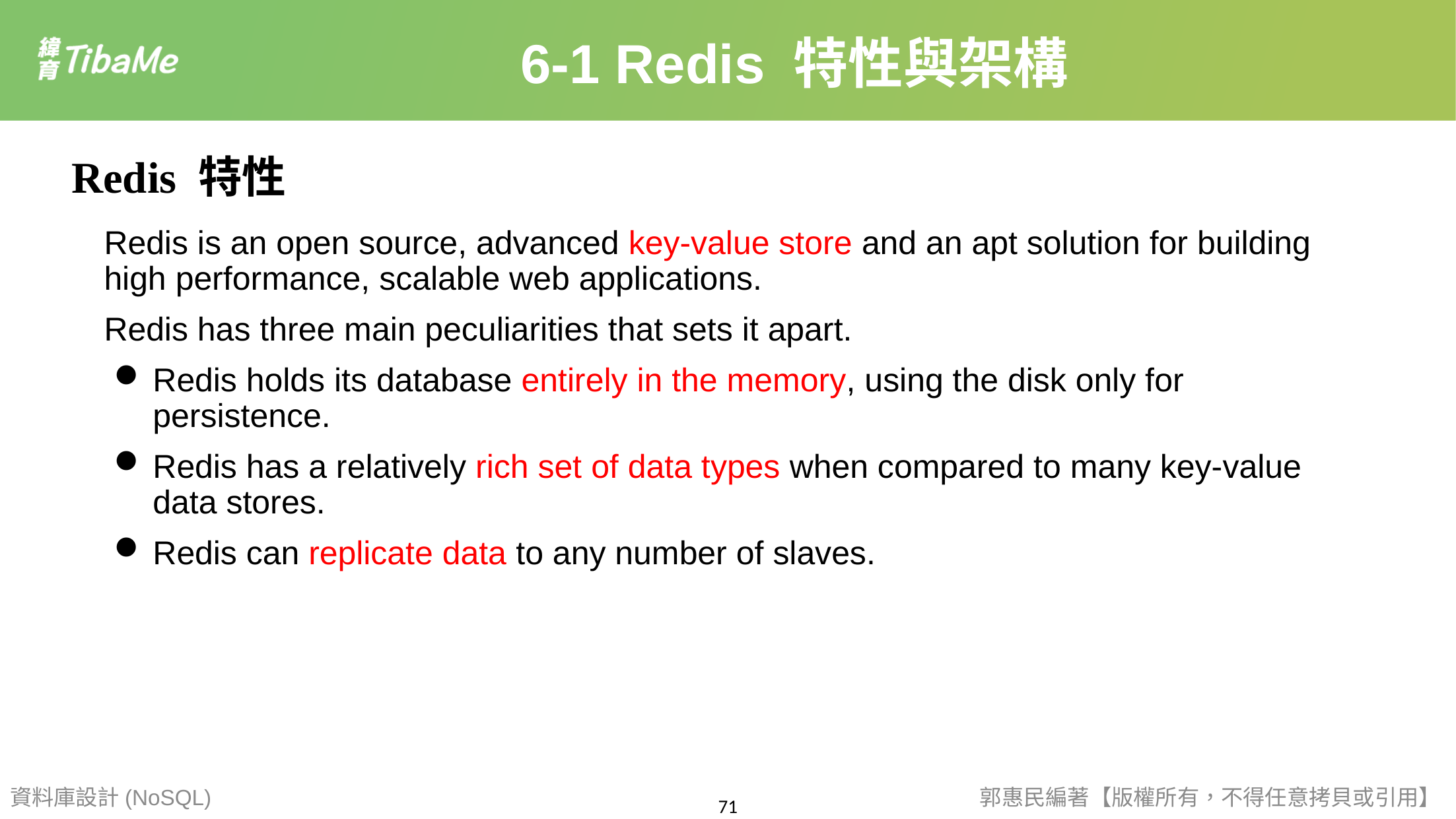

6-1 Redis 特性與架構
Redis 特性

Redis is an open source, advanced key-value store and an apt solution for building high performance, scalable web applications.
Redis has three main peculiarities that sets it apart.
Redis holds its database entirely in the memory, using the disk only for persistence.
Redis has a relatively rich set of data types when compared to many key-value data stores.
Redis can replicate data to any number of slaves.

資料庫設計(NoSQL)
郭惠民編著【版權所有，不得任意拷貝或引用】